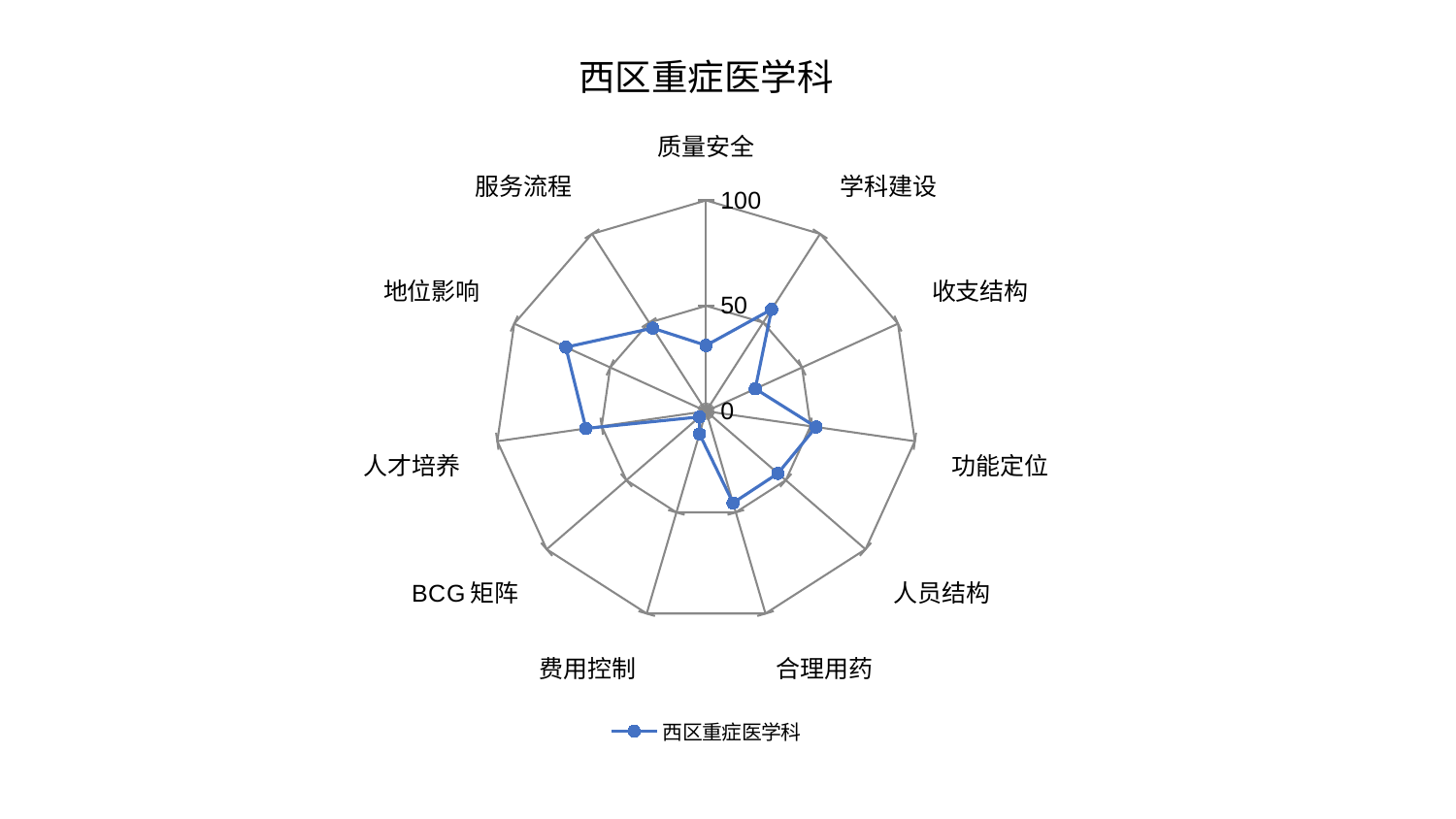

### Chart: 西区重症医学科

| Category | 西区重症医学科 |
|---|---|
| 质量安全 | 31.21742637463558 |
| 学科建设 | 57.424365197036344 |
| 收支结构 | 25.635656054065706 |
| 功能定位 | 52.677113469537325 |
| 人员结构 | 45.02672127154376 |
| 合理用药 | 45.370039367766154 |
| 费用控制 | 11.213133288046516 |
| BCG矩阵 | 4.141843305857364 |
| 人才培养 | 57.55602496875414 |
| 地位影响 | 73.1184313698493 |
| 服务流程 | 46.84576952978023 |
123